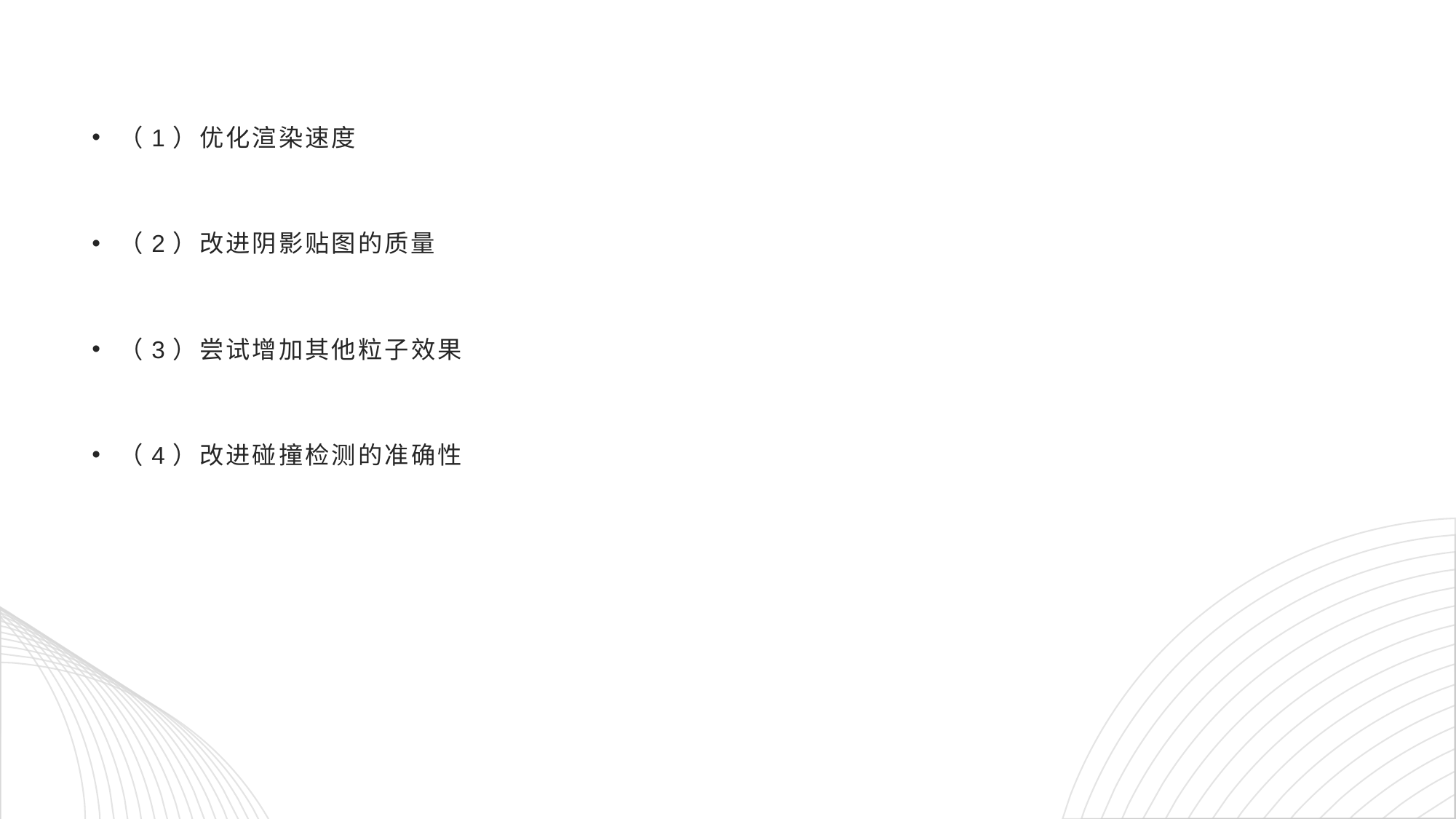

#
（1）优化渲染速度

（2）改进阴影贴图的质量

（3）尝试增加其他粒子效果

（4）改进碰撞检测的准确性